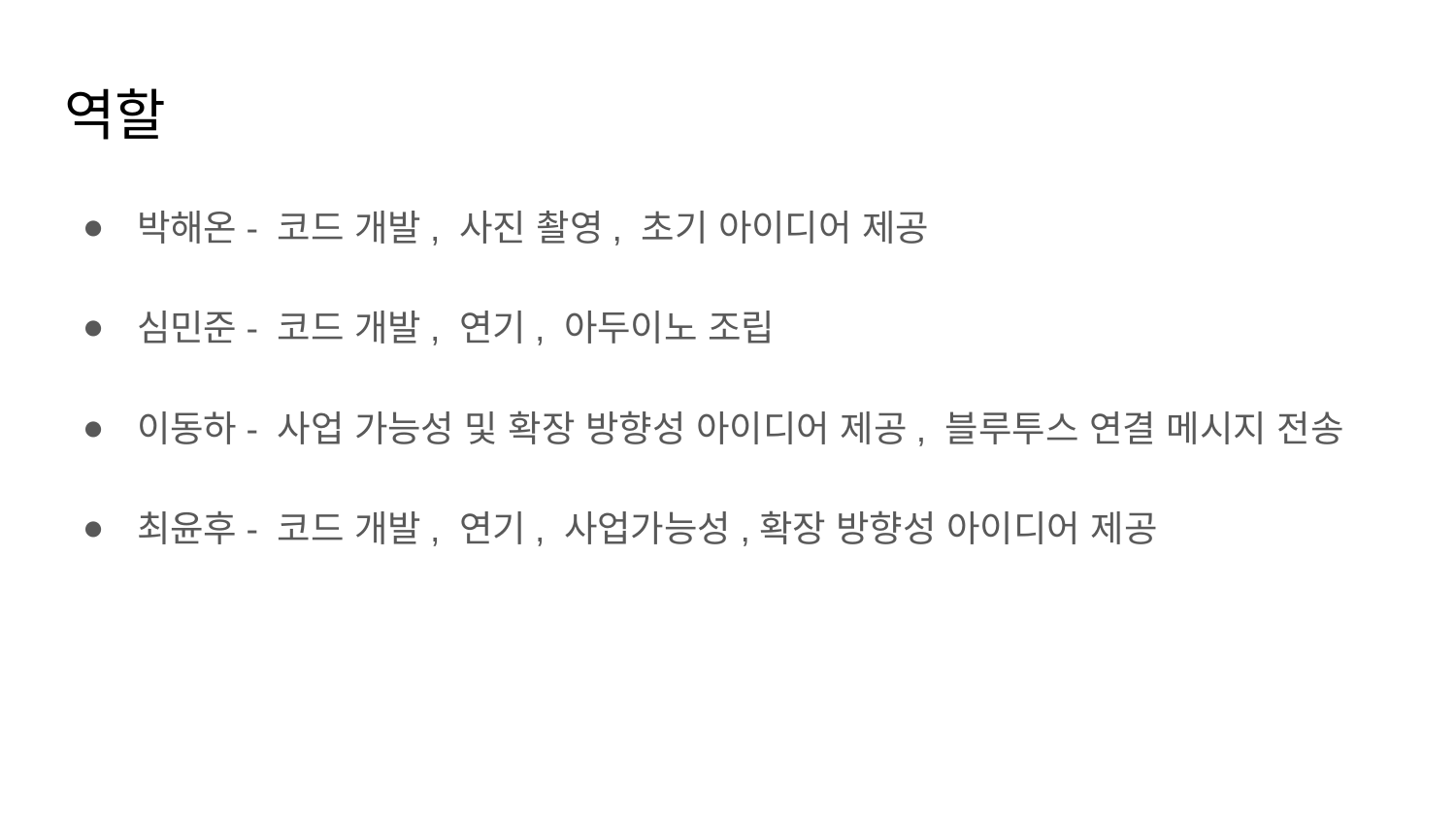

# 역할
박해온- 코드 개발, 사진 촬영, 초기 아이디어 제공

심민준- 코드 개발, 연기, 아두이노 조립

이동하- 사업 가능성 및 확장 방향성 아이디어 제공, 블루투스 연결 메시지 전송

최윤후- 코드 개발, 연기, 사업가능성,확장 방향성 아이디어 제공